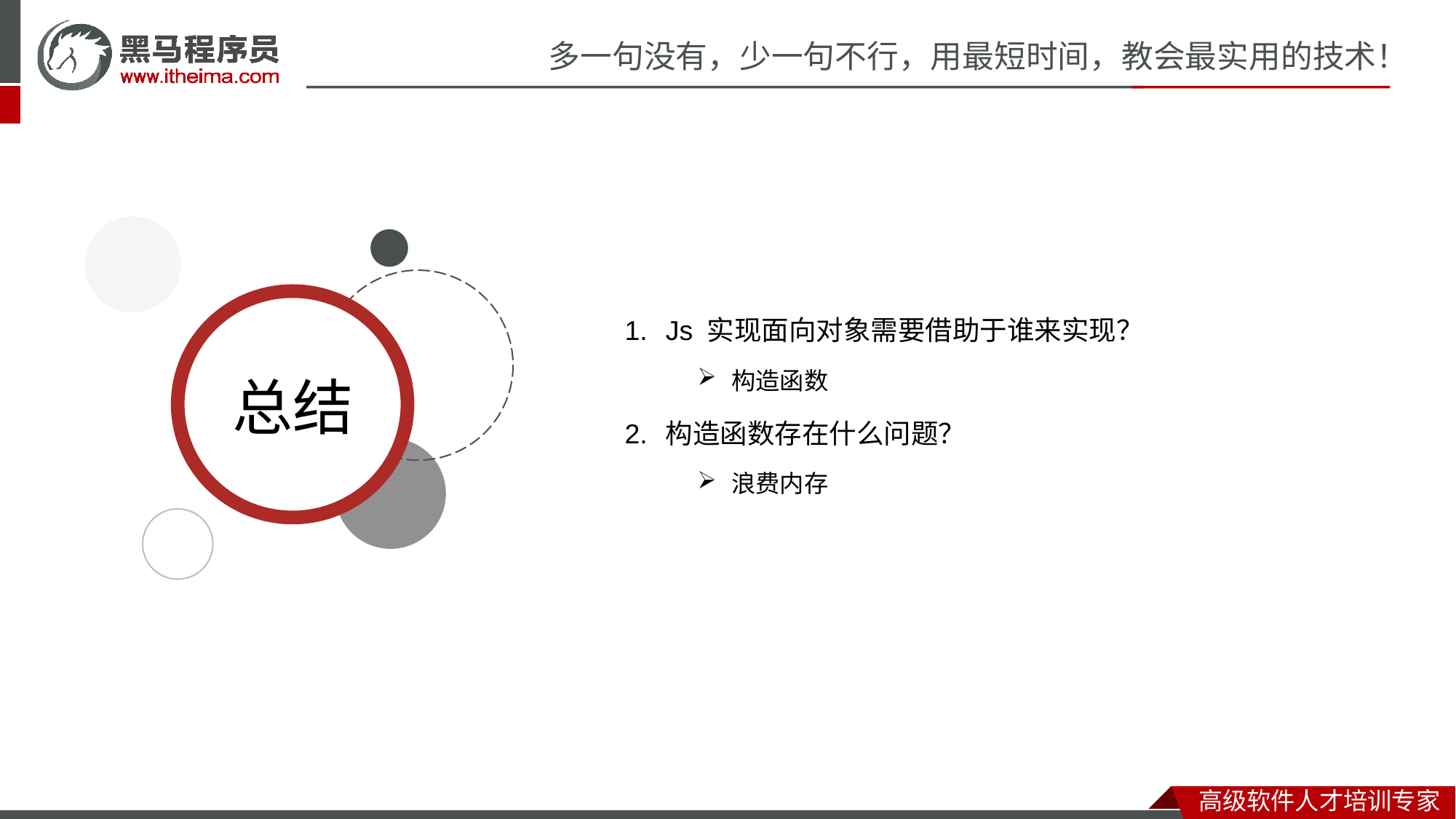

Js 实现面向对象需要借助于谁来实现？
构造函数
构造函数存在什么问题？
浪费内存